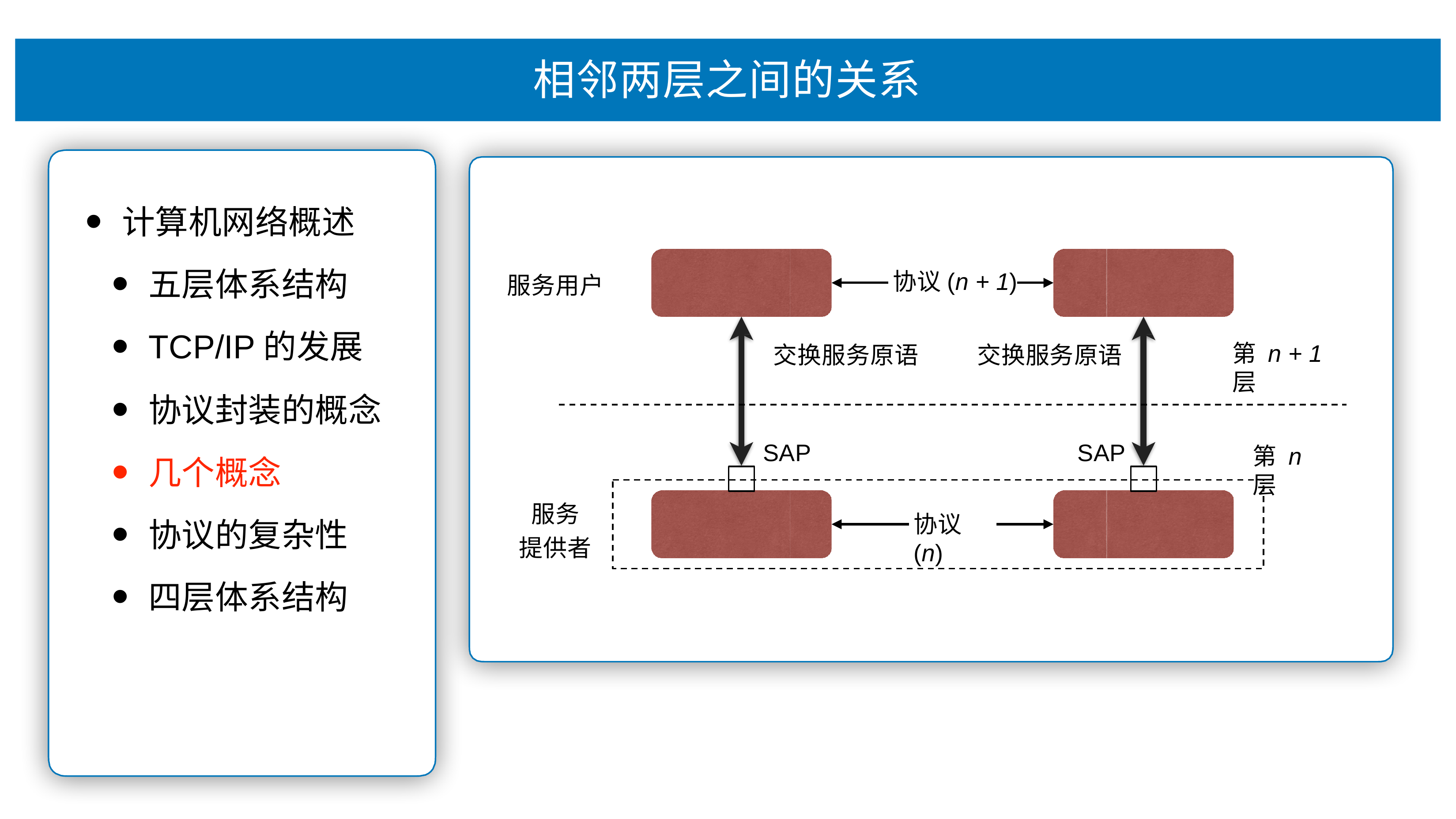

# 相邻两层之间的关系

计算机⽹络概述
五层体系结构
TCP/IP的发展
协议封装的概念
⼏个概念
协议的复杂性
四层体系结构

协议(n + 1)

交换服务原语	交换服务原语
服务⽤户

第 n + 1 层

SAP
SAP
第 n 层

服务 提供者

协议(n)